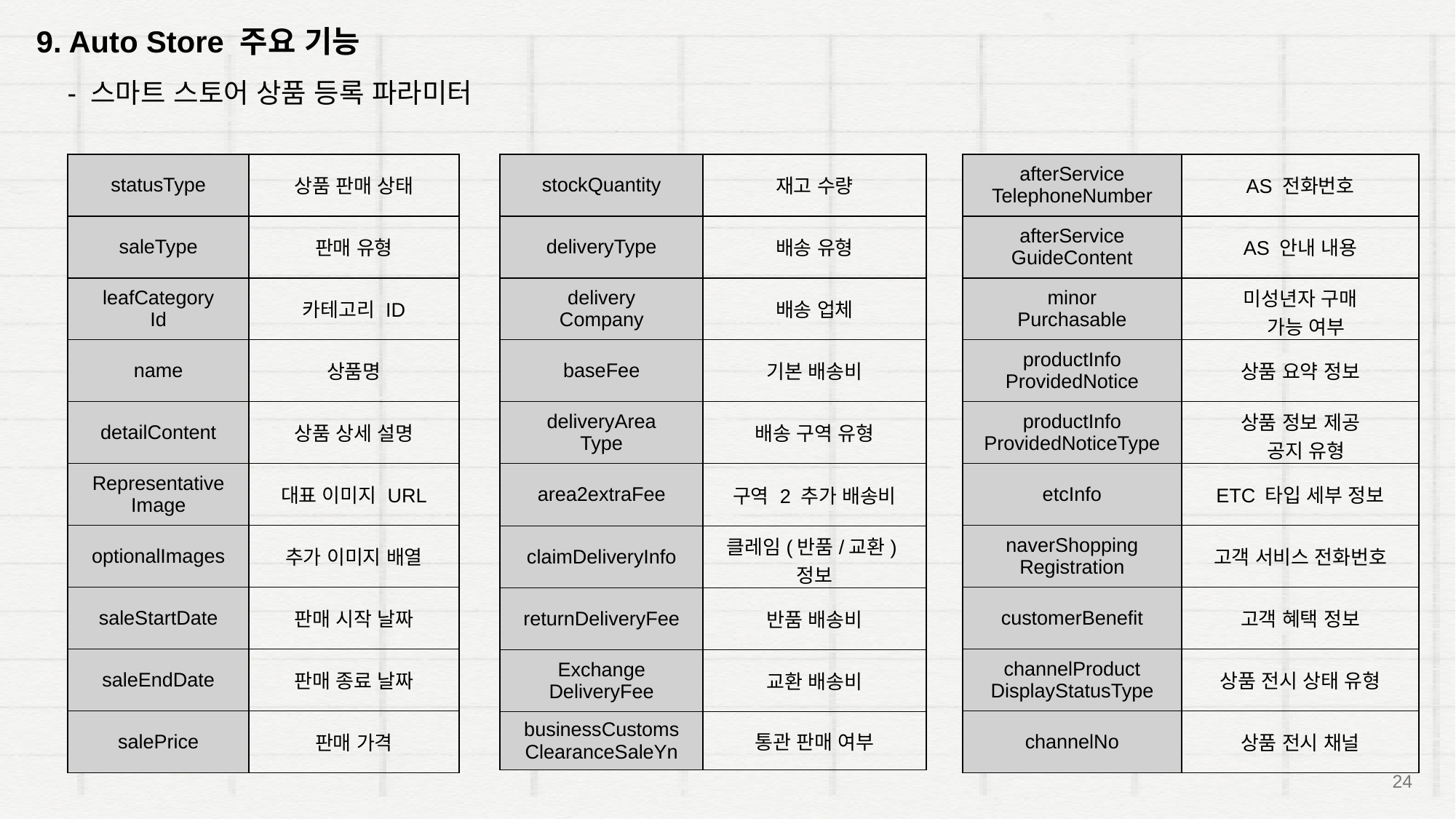

9. Auto Store 주요 기능
- 스마트 스토어 상품 등록 파라미터
| statusType | 상품 판매 상태 |
| --- | --- |
| saleType | 판매 유형 |
| leafCategory Id | 카테고리 ID |
| name | 상품명 |
| detailContent | 상품 상세 설명 |
| Representative Image | 대표 이미지 URL |
| optionalImages | 추가 이미지 배열 |
| saleStartDate | 판매 시작 날짜 |
| saleEndDate | 판매 종료 날짜 |
| salePrice | 판매 가격 |
| stockQuantity | 재고 수량 |
| --- | --- |
| deliveryType | 배송 유형 |
| delivery Company | 배송 업체 |
| baseFee | 기본 배송비 |
| deliveryArea Type | 배송 구역 유형 |
| area2extraFee | 구역 2 추가 배송비 |
| claimDeliveryInfo | 클레임(반품/교환) 정보 |
| returnDeliveryFee | 반품 배송비 |
| Exchange DeliveryFee | 교환 배송비 |
| businessCustoms ClearanceSaleYn | 통관 판매 여부 |
| afterService TelephoneNumber | AS 전화번호 |
| --- | --- |
| afterService GuideContent | AS 안내 내용 |
| minor Purchasable | 미성년자 구매 가능 여부 |
| productInfo ProvidedNotice | 상품 요약 정보 |
| productInfo ProvidedNoticeType | 상품 정보 제공 공지 유형 |
| etcInfo | ETC 타입 세부 정보 |
| naverShopping Registration | 고객 서비스 전화번호 |
| customerBenefit | 고객 혜택 정보 |
| channelProduct DisplayStatusType | 상품 전시 상태 유형 |
| channelNo | 상품 전시 채널 |
24